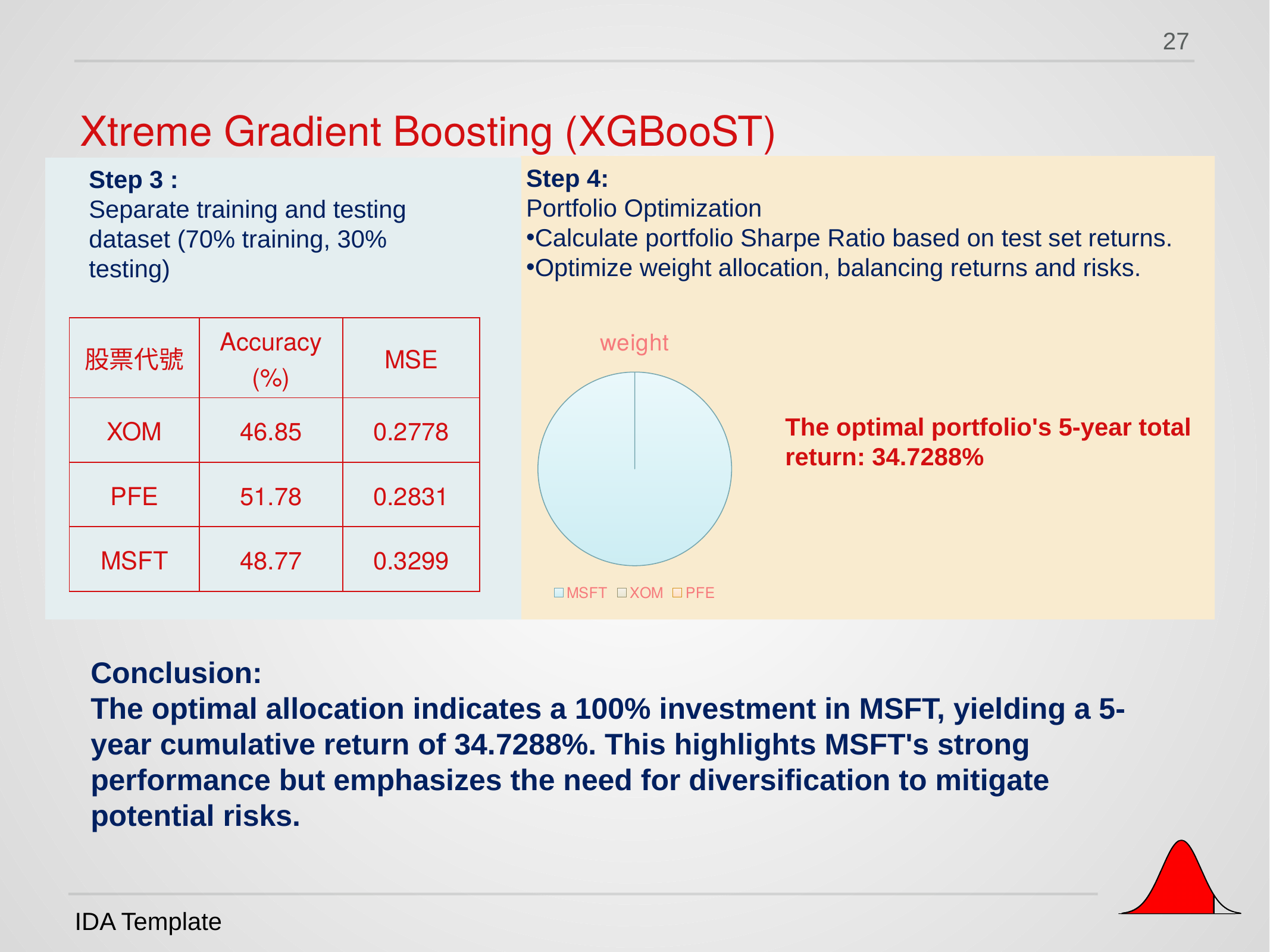

27
Xtreme Gradient Boosting (XGBooST)

Step 4:
Portfolio Optimization
Calculate portfolio Sharpe Ratio based on test set returns.
Optimize weight allocation, balancing returns and risks.

Step 3 :
Separate training and testing dataset (70% training, 30% testing)

### Chart:

| Category | weight |
|---|---|
| MSFT | 100.0 |
| XOM | 0.0 |
| PFE | 0.0 |
| 股票代號 | Accuracy (%) | MSE |
| --- | --- | --- |
| XOM | 46.85 | 0.2778 |
| PFE | 51.78 | 0.2831 |
| MSFT | 48.77 | 0.3299 |
The optimal portfolio's 5-year total return: 34.7288%
Conclusion:
The optimal allocation indicates a 100% investment in MSFT, yielding a 5-year cumulative return of 34.7288%. This highlights MSFT's strong performance but emphasizes the need for diversification to mitigate potential risks.
IDA Template